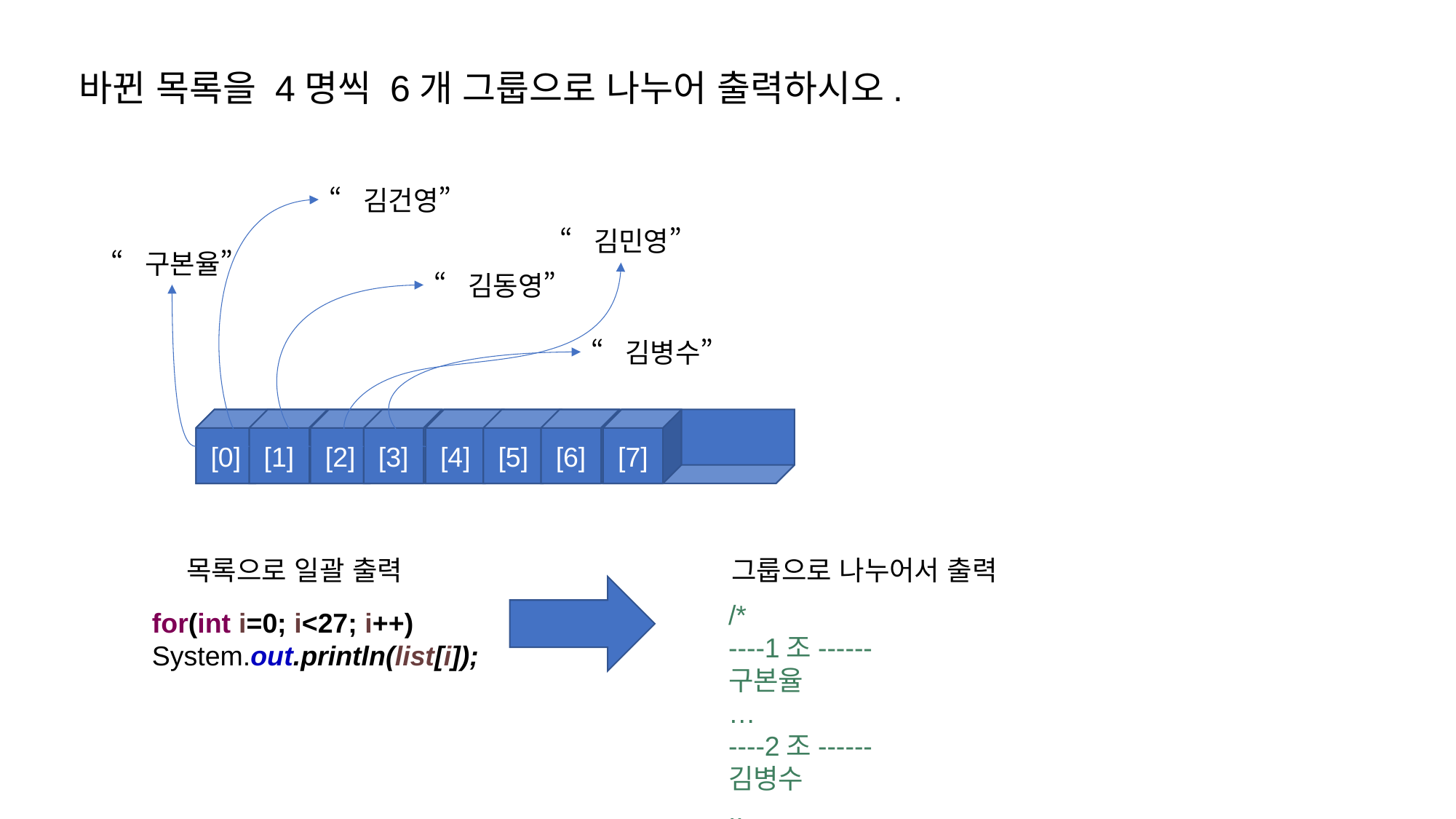

바뀐 목록을 4명씩 6개 그룹으로 나누어 출력하시오.
“김건영”
“김민영”
“구본율”
“김동영”
“김병수”

[0]
[1]
[2]
[3]
[4]
[5]
[6]
[7]
목록으로 일괄 출력
그룹으로 나누어서 출력

/*
----1조------
구본율
…
----2조------
김병수
..
----3조------
김지훈
김현지
박수현

--- 6조 -----
...
for(int i=0; i<27; i++)
System.out.println(list[i]);